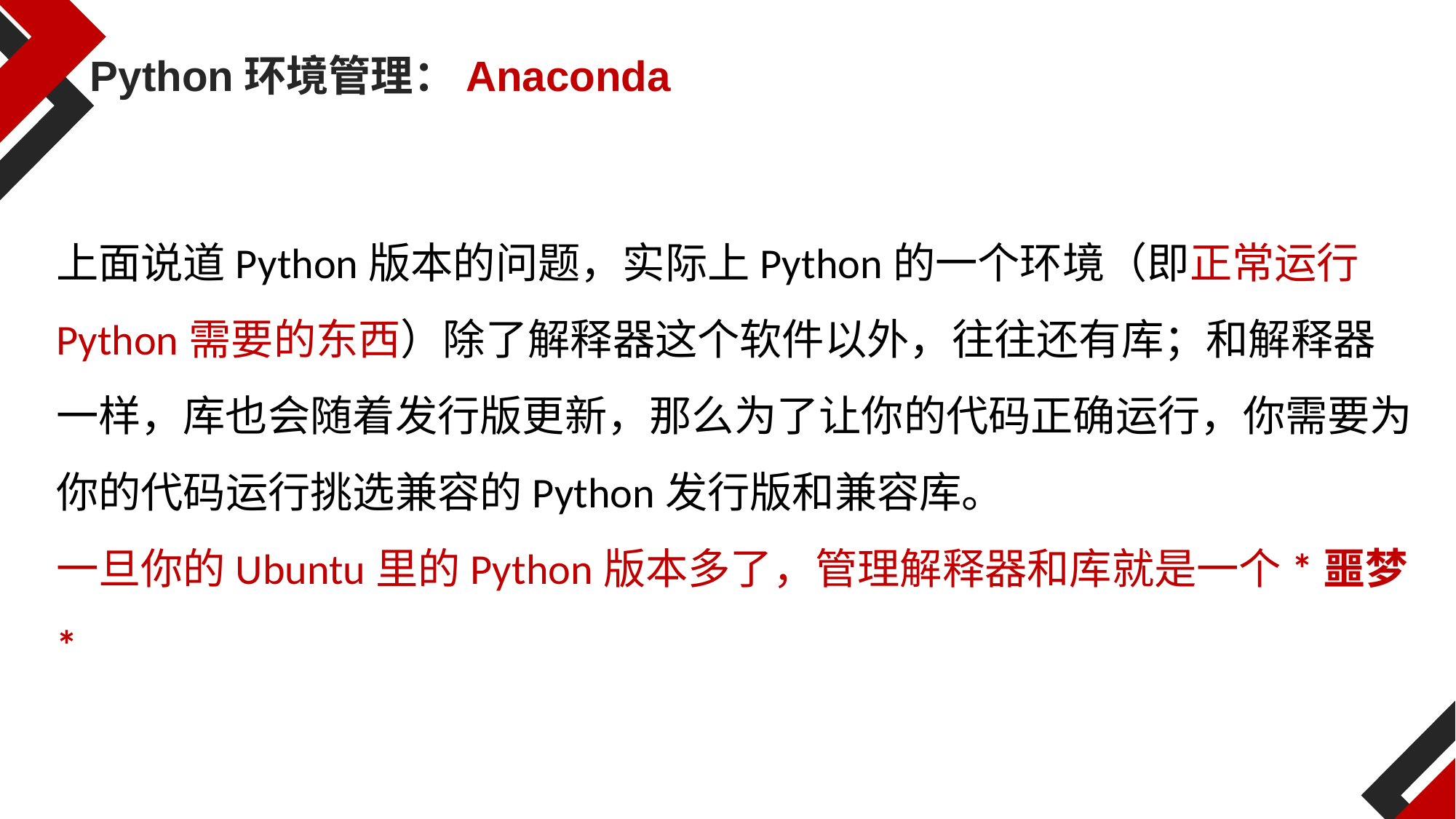

Python环境管理：Anaconda
上面说道Python版本的问题，实际上Python的一个环境（即正常运行Python需要的东西）除了解释器这个软件以外，往往还有库；和解释器一样，库也会随着发行版更新，那么为了让你的代码正确运行，你需要为你的代码运行挑选兼容的Python发行版和兼容库。
一旦你的Ubuntu里的Python版本多了，管理解释器和库就是一个*噩梦*